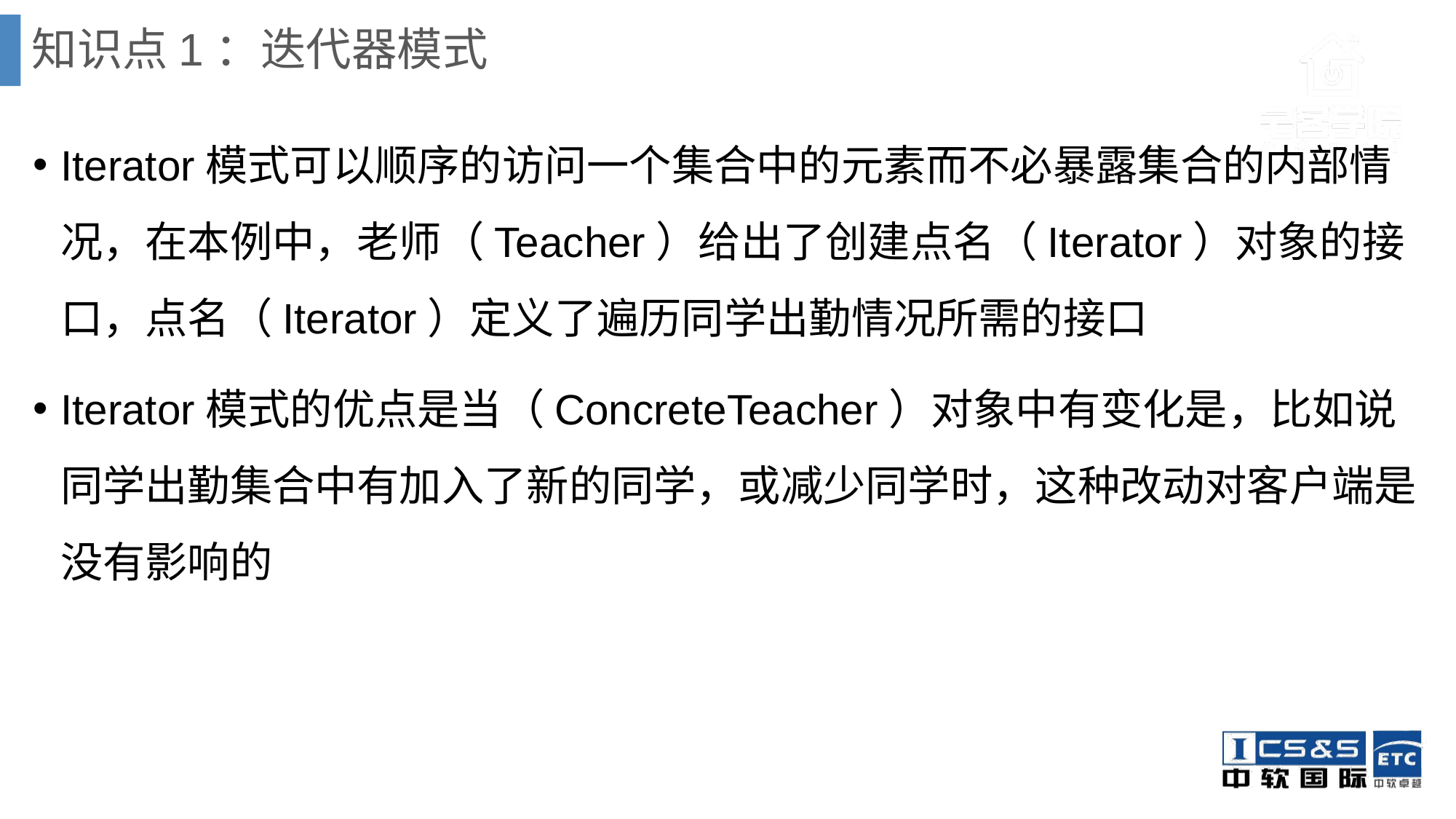

# 知识点1：迭代器模式
Iterator模式可以顺序的访问一个集合中的元素而不必暴露集合的内部情况，在本例中，老师（Teacher）给出了创建点名（Iterator）对象的接口，点名（Iterator）定义了遍历同学出勤情况所需的接口
Iterator模式的优点是当（ConcreteTeacher）对象中有变化是，比如说同学出勤集合中有加入了新的同学，或减少同学时，这种改动对客户端是没有影响的